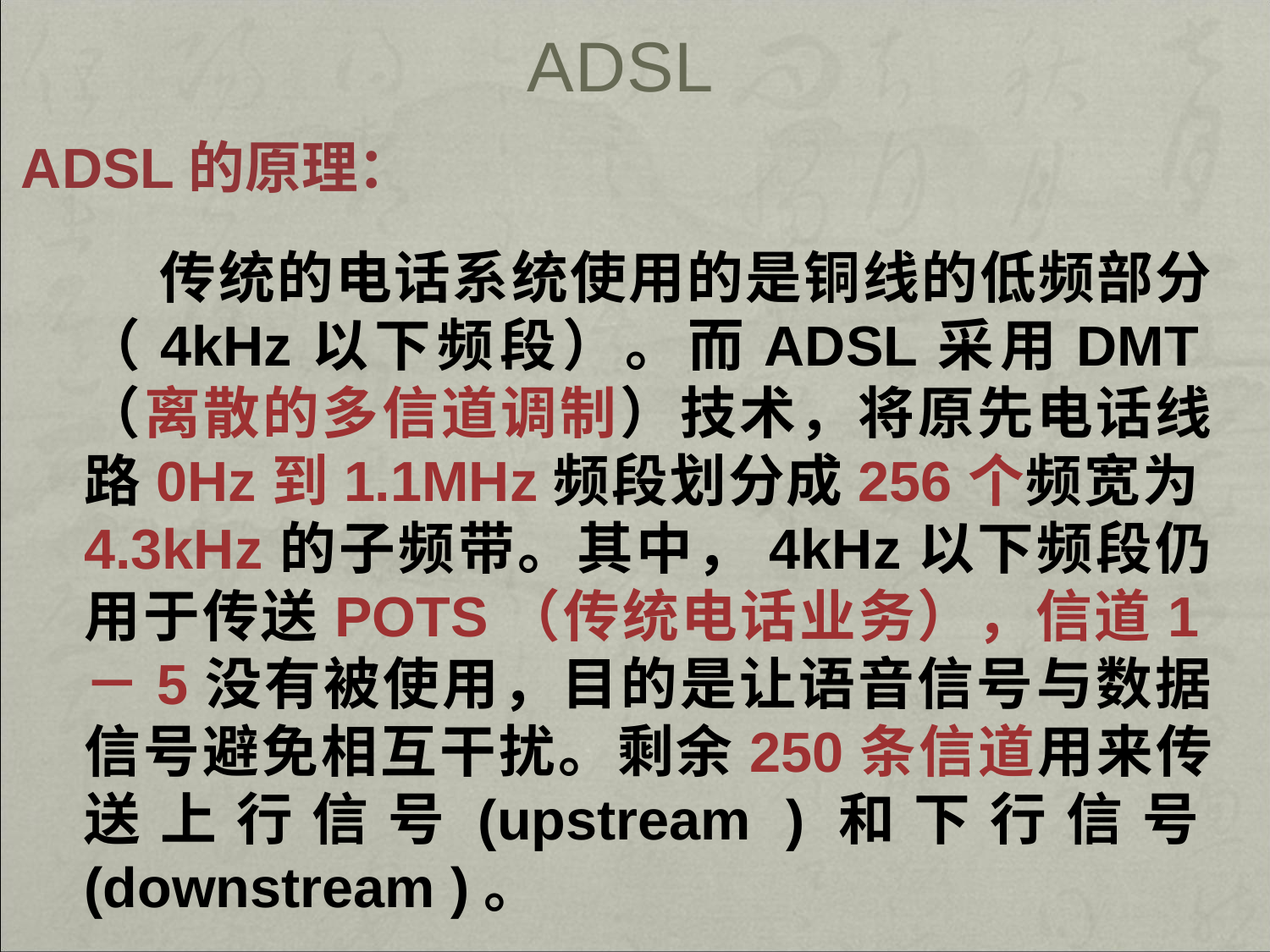

# ADSL
ADSL的原理：
    传统的电话系统使用的是铜线的低频部分（4kHz以下频段）。而ADSL采用DMT（离散的多信道调制）技术，将原先电话线路0Hz到1.1MHz频段划分成256个频宽为4.3kHz的子频带。其中，4kHz以下频段仍用于传送POTS（传统电话业务），信道1－5没有被使用，目的是让语音信号与数据信号避免相互干扰。剩余250条信道用来传送上行信号(upstream )和下行信号(downstream )。